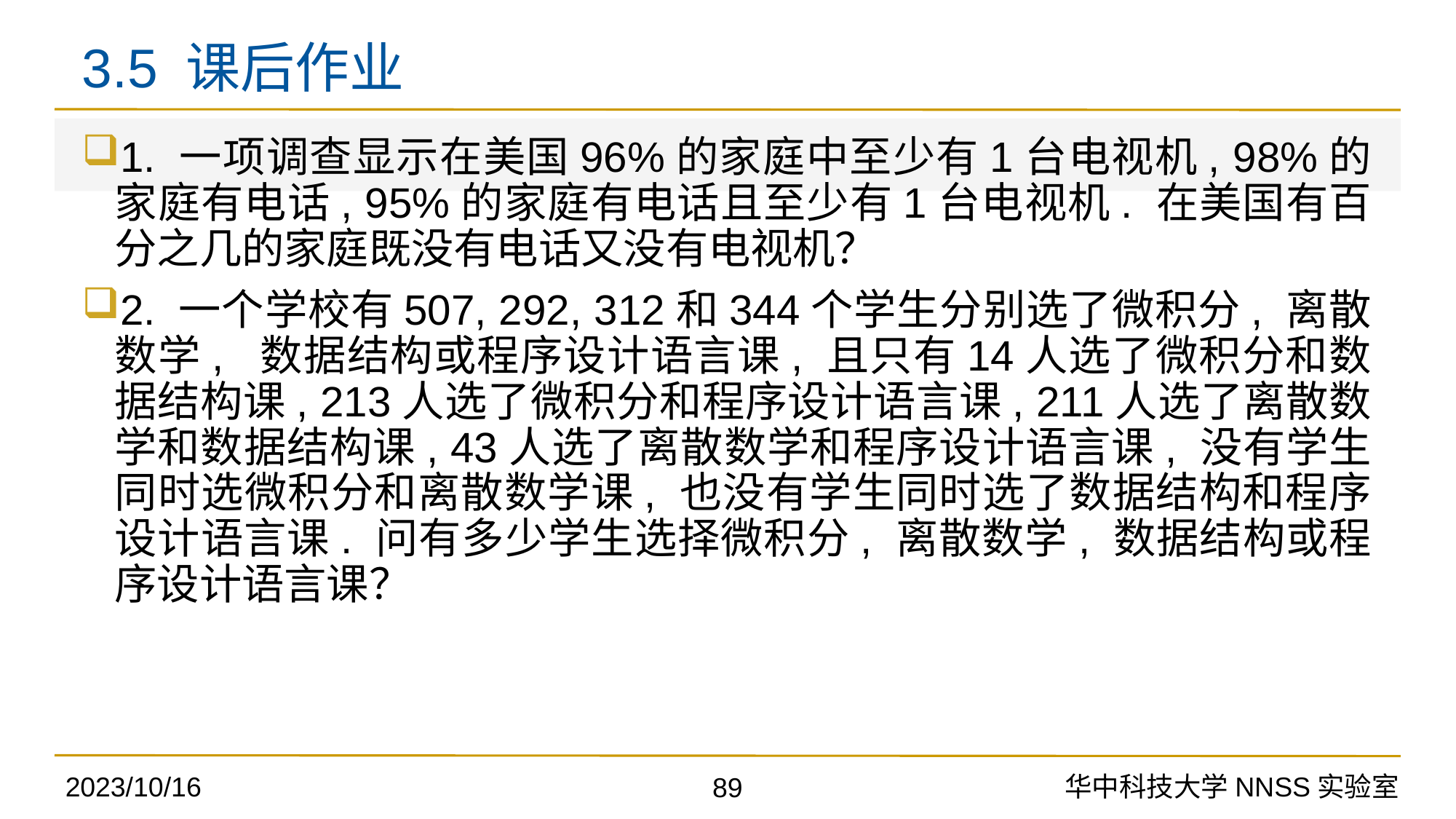

# 3.5 课后作业

1. 一项调查显示在美国96%的家庭中至少有1台电视机, 98%的家庭有电话, 95%的家庭有电话且至少有1台电视机. 在美国有百分之几的家庭既没有电话又没有电视机？
2. 一个学校有507, 292, 312和344个学生分别选了微积分, 离散数学,  数据结构或程序设计语言课, 且只有14人选了微积分和数据结构课, 213人选了微积分和程序设计语言课, 211人选了离散数学和数据结构课, 43人选了离散数学和程序设计语言课, 没有学生同时选微积分和离散数学课, 也没有学生同时选了数据结构和程序设计语言课. 问有多少学生选择微积分, 离散数学, 数据结构或程序设计语言课？
2023/10/16
华中科技大学NNSS实验室
89